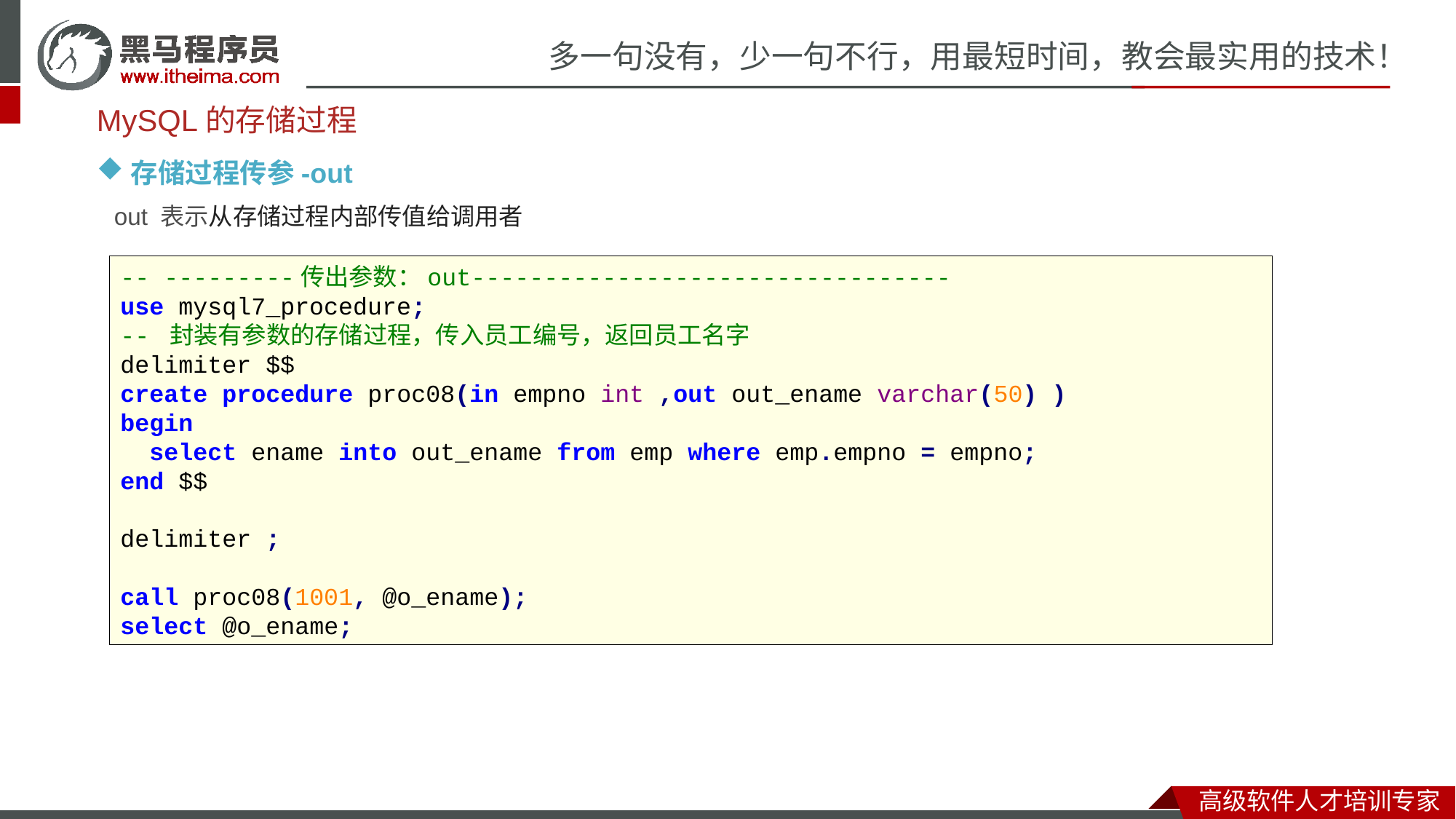

MySQL的存储过程
存储过程传参-out
out 表示从存储过程内部传值给调用者

-- ---------传出参数：out---------------------------------
use mysql7_procedure;
-- 封装有参数的存储过程，传入员工编号，返回员工名字
delimiter $$
create procedure proc08(in empno int ,out out_ename varchar(50) )
begin
  select ename into out_ename from emp where emp.empno = empno;
end $$

delimiter ;

call proc08(1001, @o_ename);
select @o_ename;